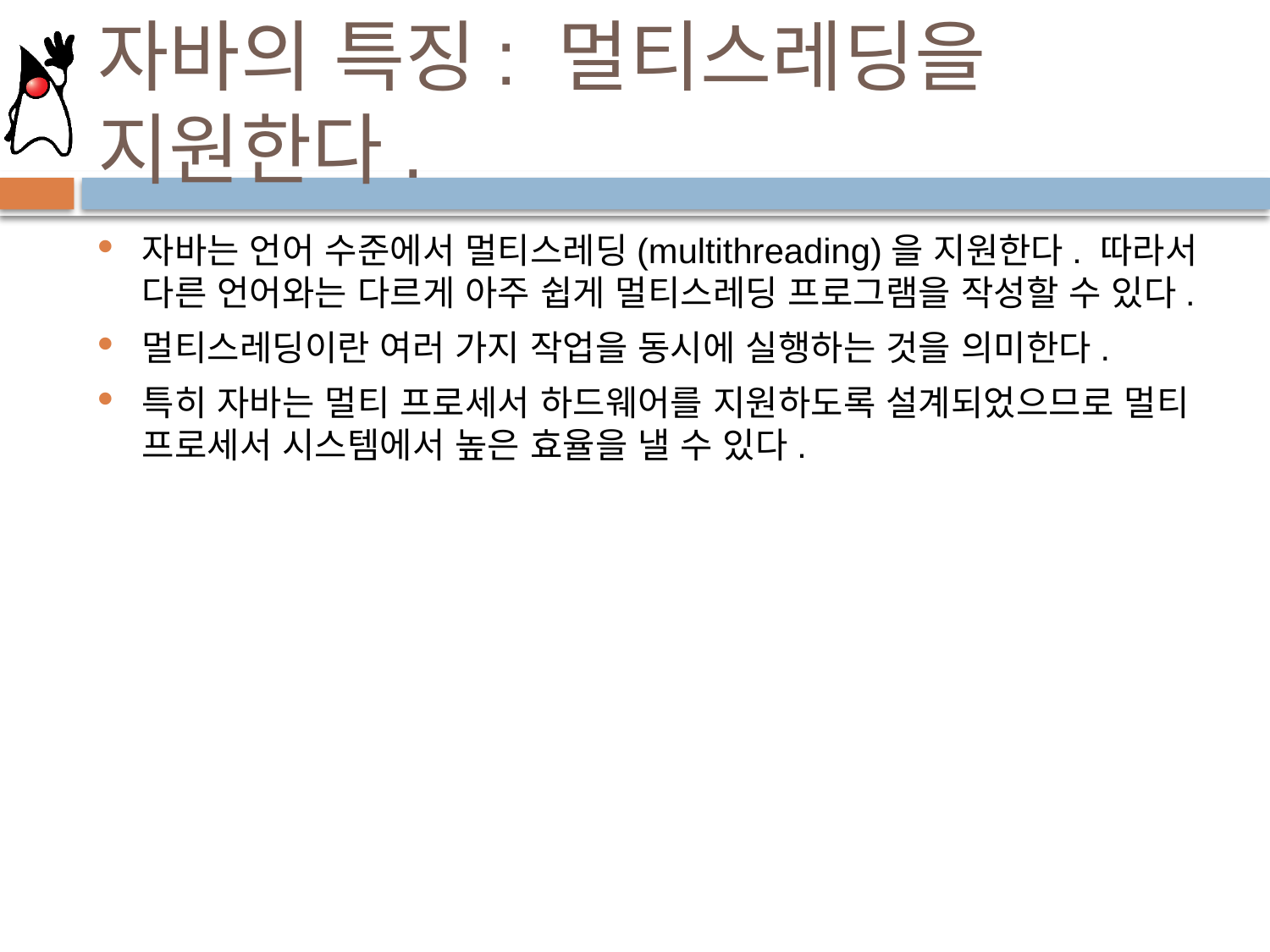

# 자바의 특징: 멀티스레딩을 지원한다.
자바는 언어 수준에서 멀티스레딩(multithreading)을 지원한다. 따라서 다른 언어와는 다르게 아주 쉽게 멀티스레딩 프로그램을 작성할 수 있다.
멀티스레딩이란 여러 가지 작업을 동시에 실행하는 것을 의미한다.
특히 자바는 멀티 프로세서 하드웨어를 지원하도록 설계되었으므로 멀티 프로세서 시스템에서 높은 효율을 낼 수 있다.